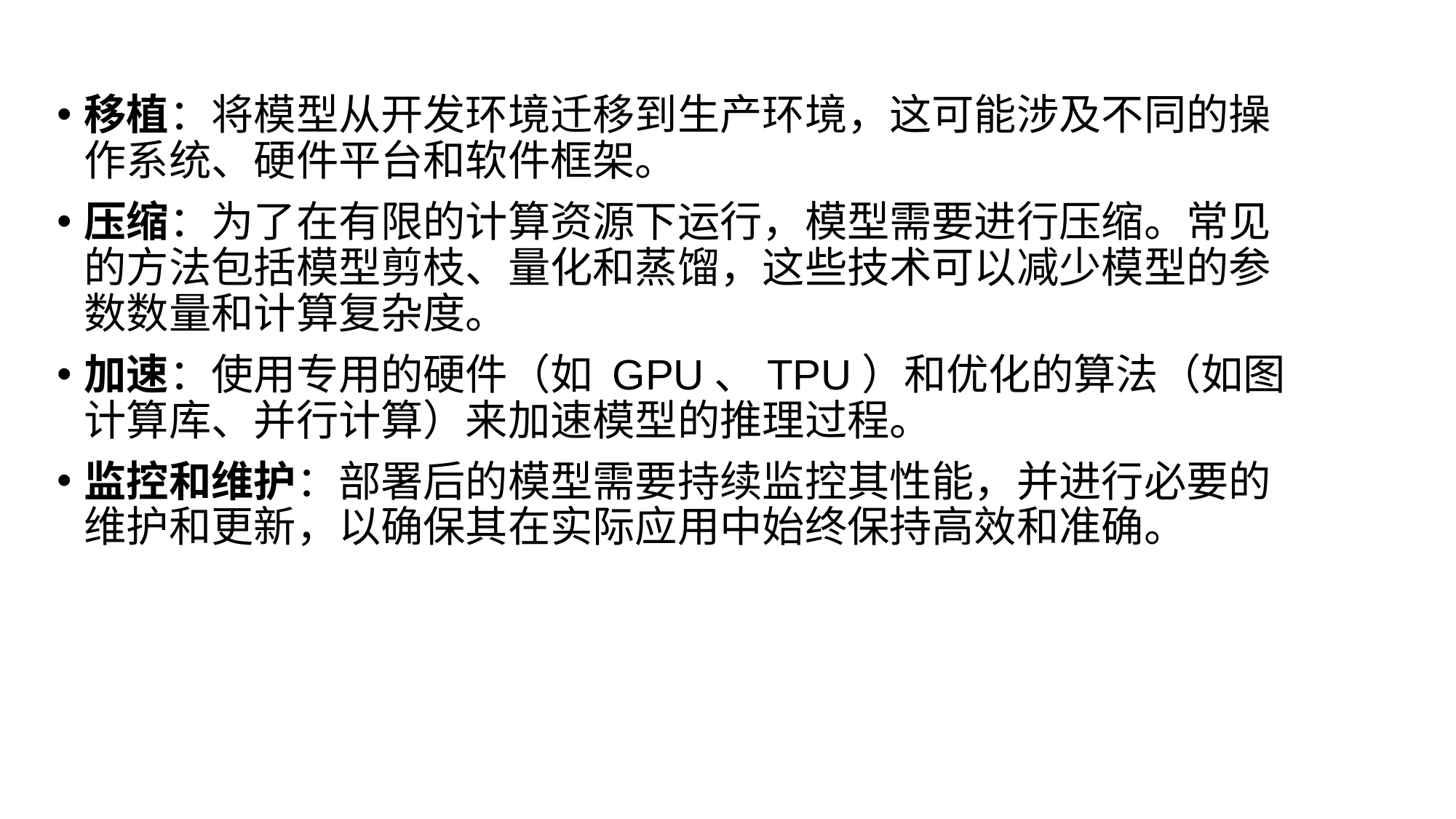

移植：将模型从开发环境迁移到生产环境，这可能涉及不同的操作系统、硬件平台和软件框架。
压缩：为了在有限的计算资源下运行，模型需要进行压缩。常见的方法包括模型剪枝、量化和蒸馏，这些技术可以减少模型的参数数量和计算复杂度。
加速：使用专用的硬件（如 GPU、TPU）和优化的算法（如图计算库、并行计算）来加速模型的推理过程。
监控和维护：部署后的模型需要持续监控其性能，并进行必要的维护和更新，以确保其在实际应用中始终保持高效和准确。